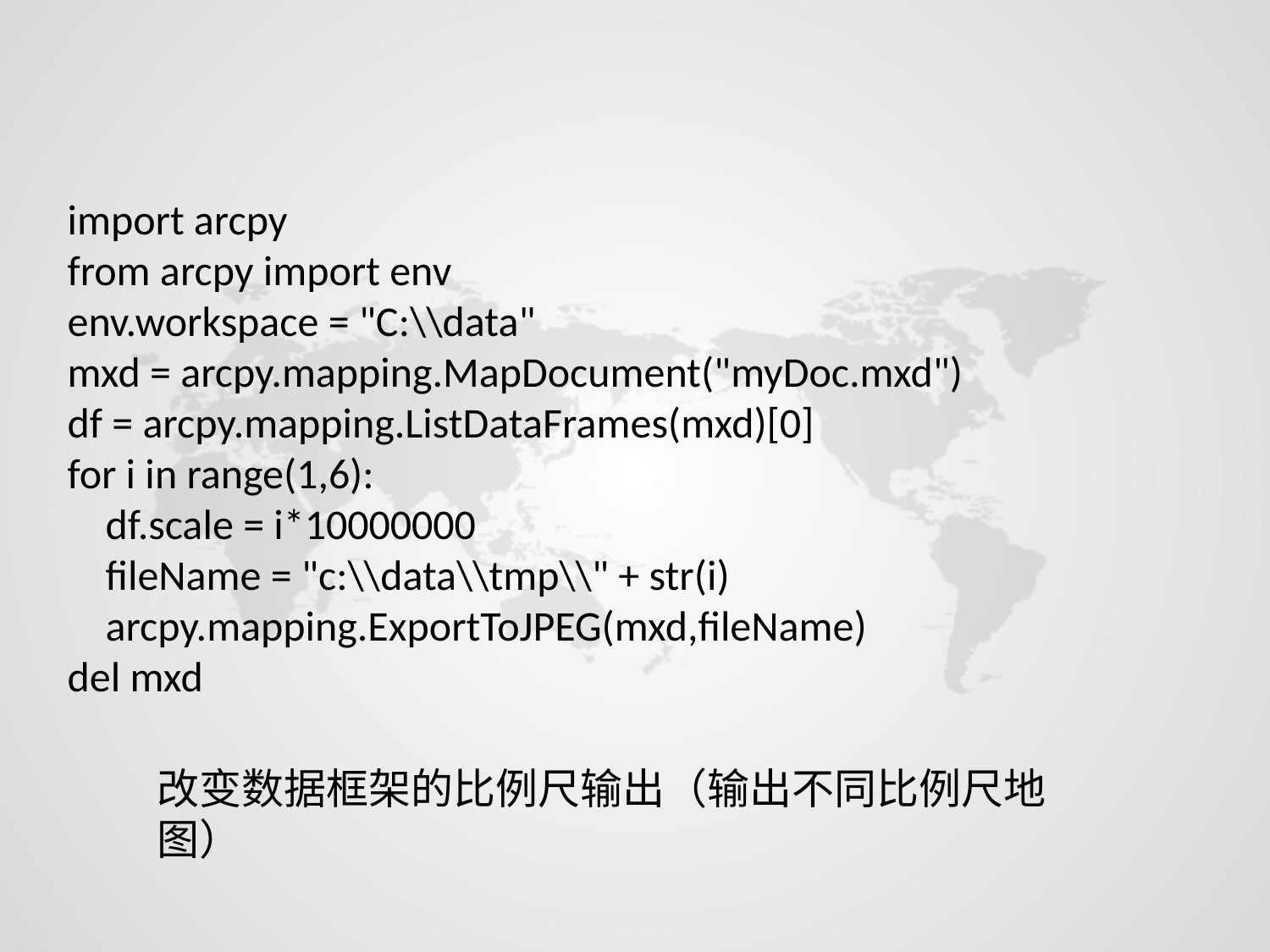

import arcpy
from arcpy import env
env.workspace = "C:\\data"
mxd = arcpy.mapping.MapDocument("myDoc.mxd")
df = arcpy.mapping.ListDataFrames(mxd)[0]
for i in range(1,6):
    df.scale = i*10000000
    fileName = "c:\\data\\tmp\\" + str(i)
    arcpy.mapping.ExportToJPEG(mxd,fileName)
del mxd
改变数据框架的比例尺输出（输出不同比例尺地图）